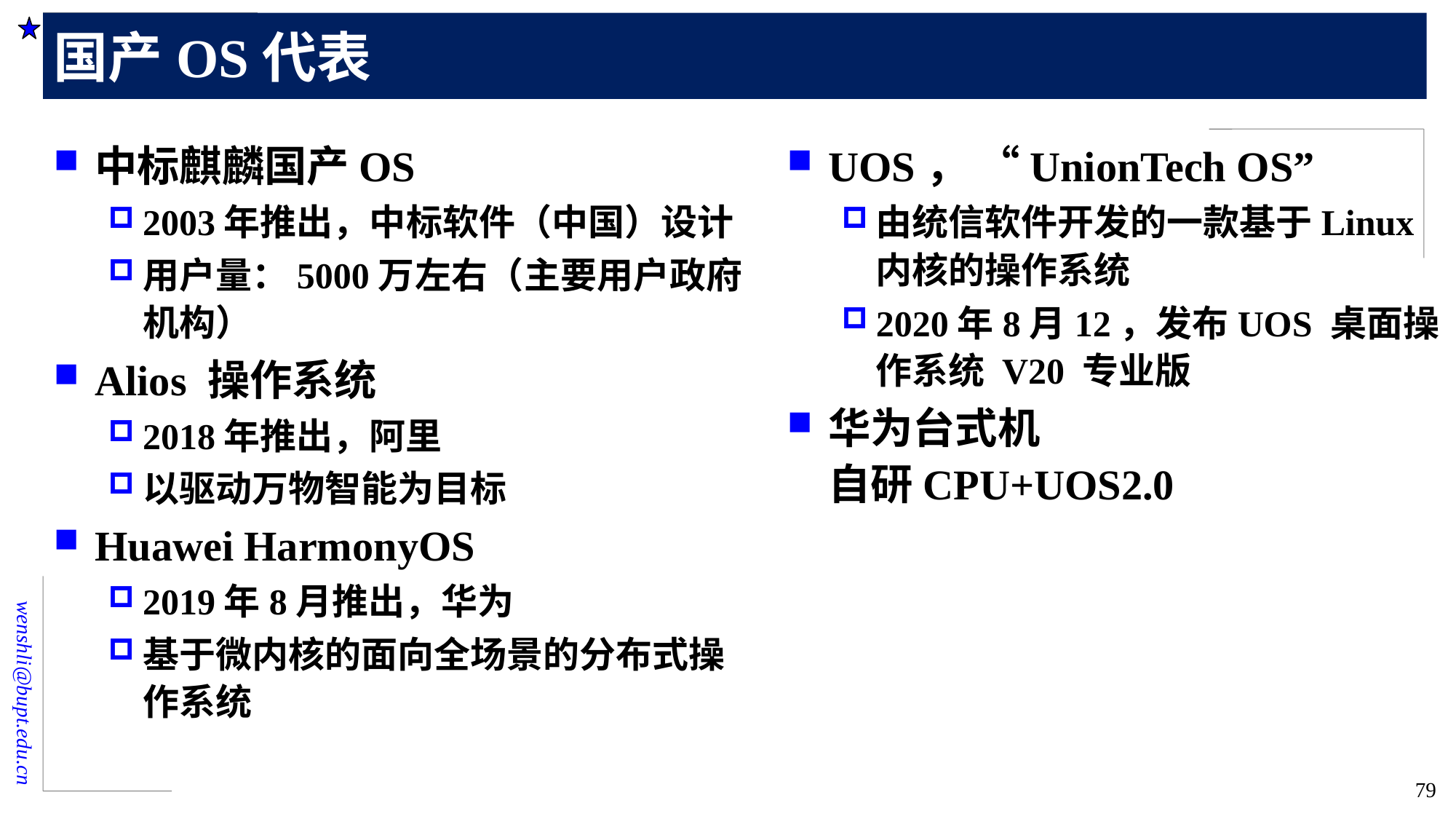

# 国产OS代表
UOS， “UnionTech OS”
由统信软件开发的一款基于Linux内核的操作系统
2020年8月12，发布UOS 桌面操作系统 V20 专业版
华为台式机
自研CPU+UOS2.0

中标麒麟国产OS
2003年推出，中标软件（中国）设计
用户量：5000万左右（主要用户政府机构）
Alios 操作系统
2018年推出，阿里
以驱动万物智能为目标
Huawei HarmonyOS
2019年8月推出，华为
基于微内核的面向全场景的分布式操作系统
79